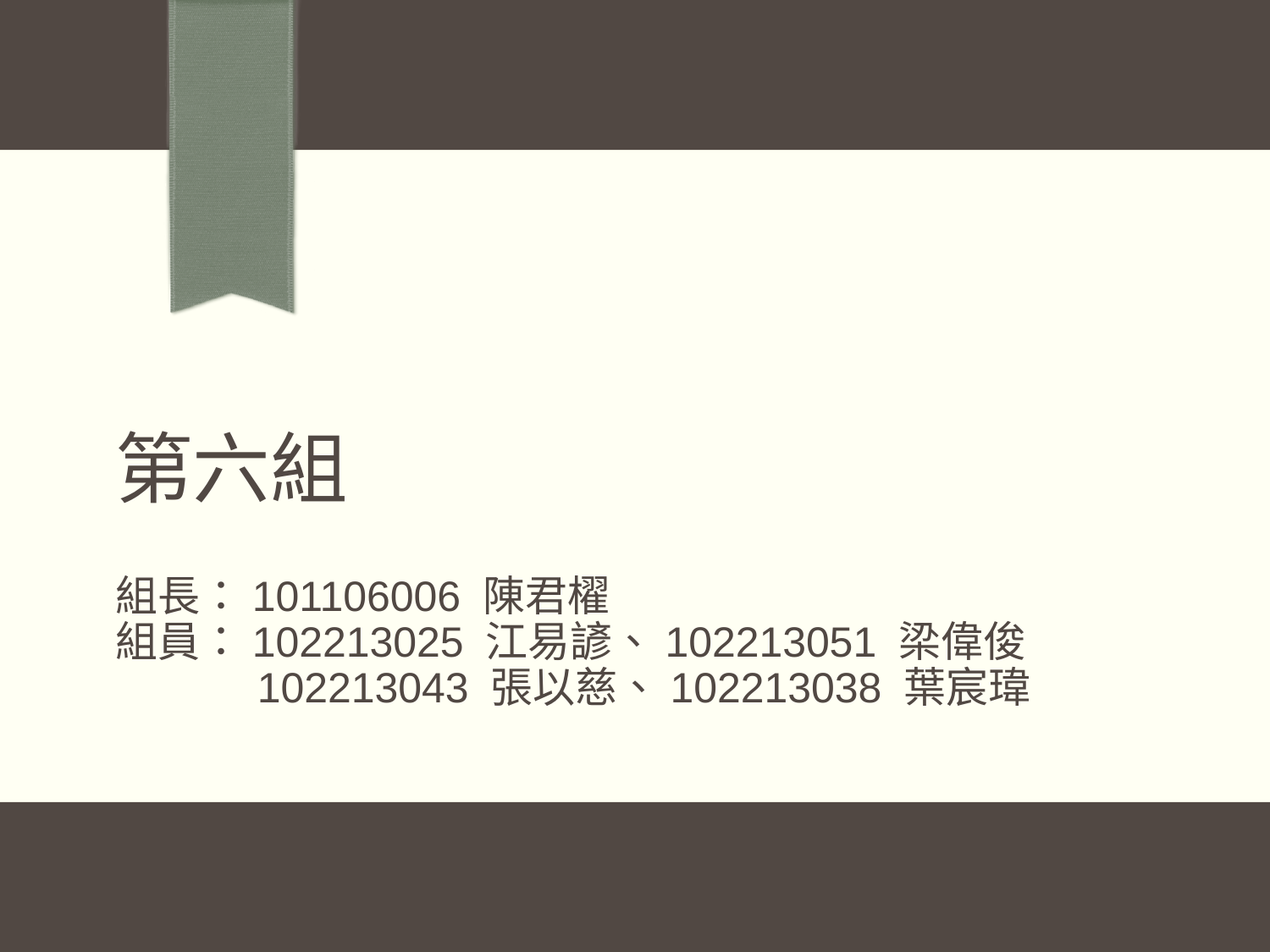

# 第六組
組長：101106006 陳君櫂
組員：102213025 江易諺、102213051 梁偉俊
            102213043 張以慈、102213038 葉宸瑋